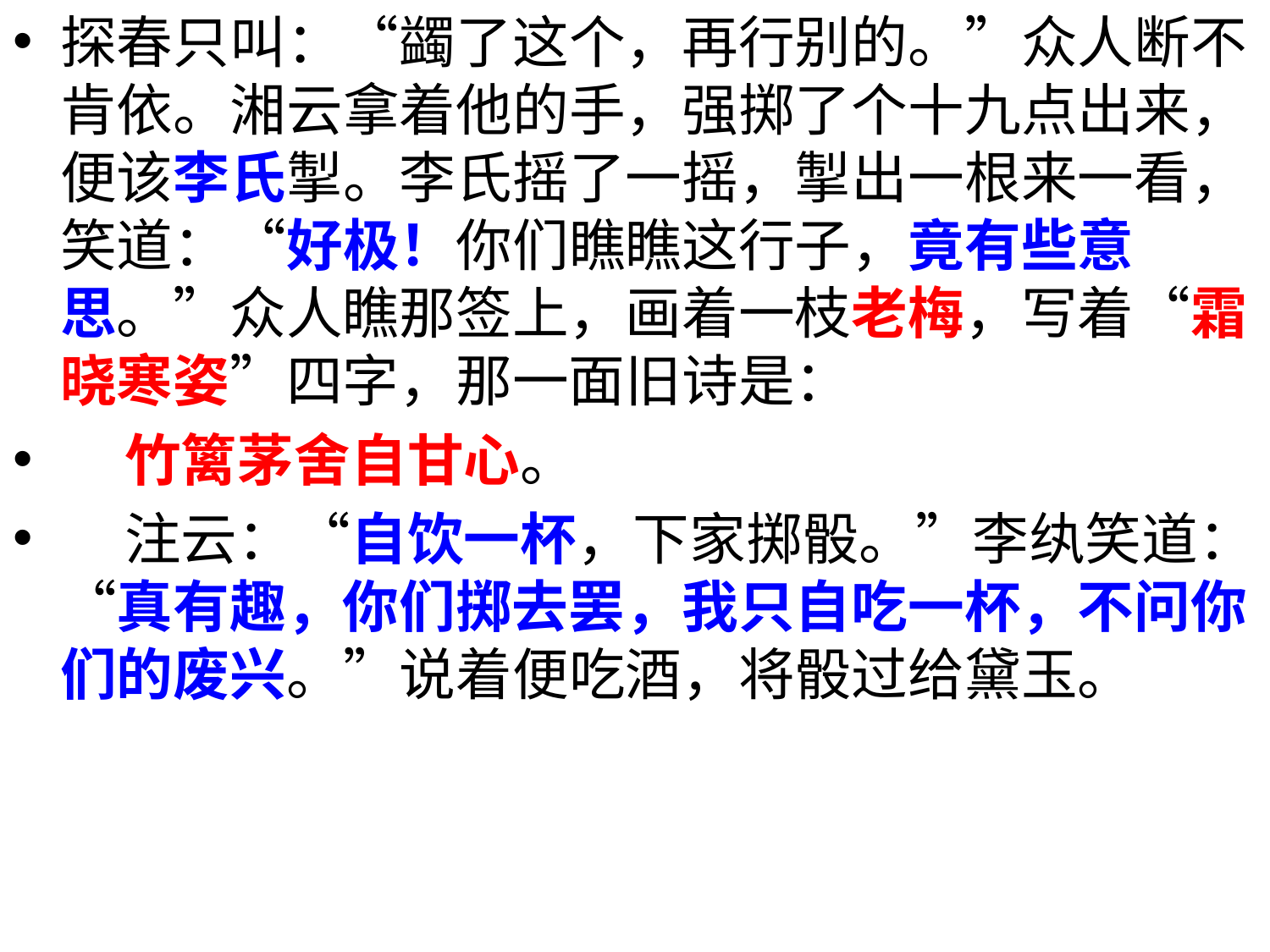

探春只叫：“蠲了这个，再行别的。”众人断不肯依。湘云拿着他的手，强掷了个十九点出来，便该李氏掣。李氏摇了一摇，掣出一根来一看，笑道：“好极！你们瞧瞧这行子，竟有些意思。”众人瞧那签上，画着一枝老梅，写着“霜晓寒姿”四字，那一面旧诗是：
    竹篱茅舍自甘心。
    注云：“自饮一杯，下家掷骰。”李纨笑道：“真有趣，你们掷去罢，我只自吃一杯，不问你们的废兴。”说着便吃酒，将骰过给黛玉。